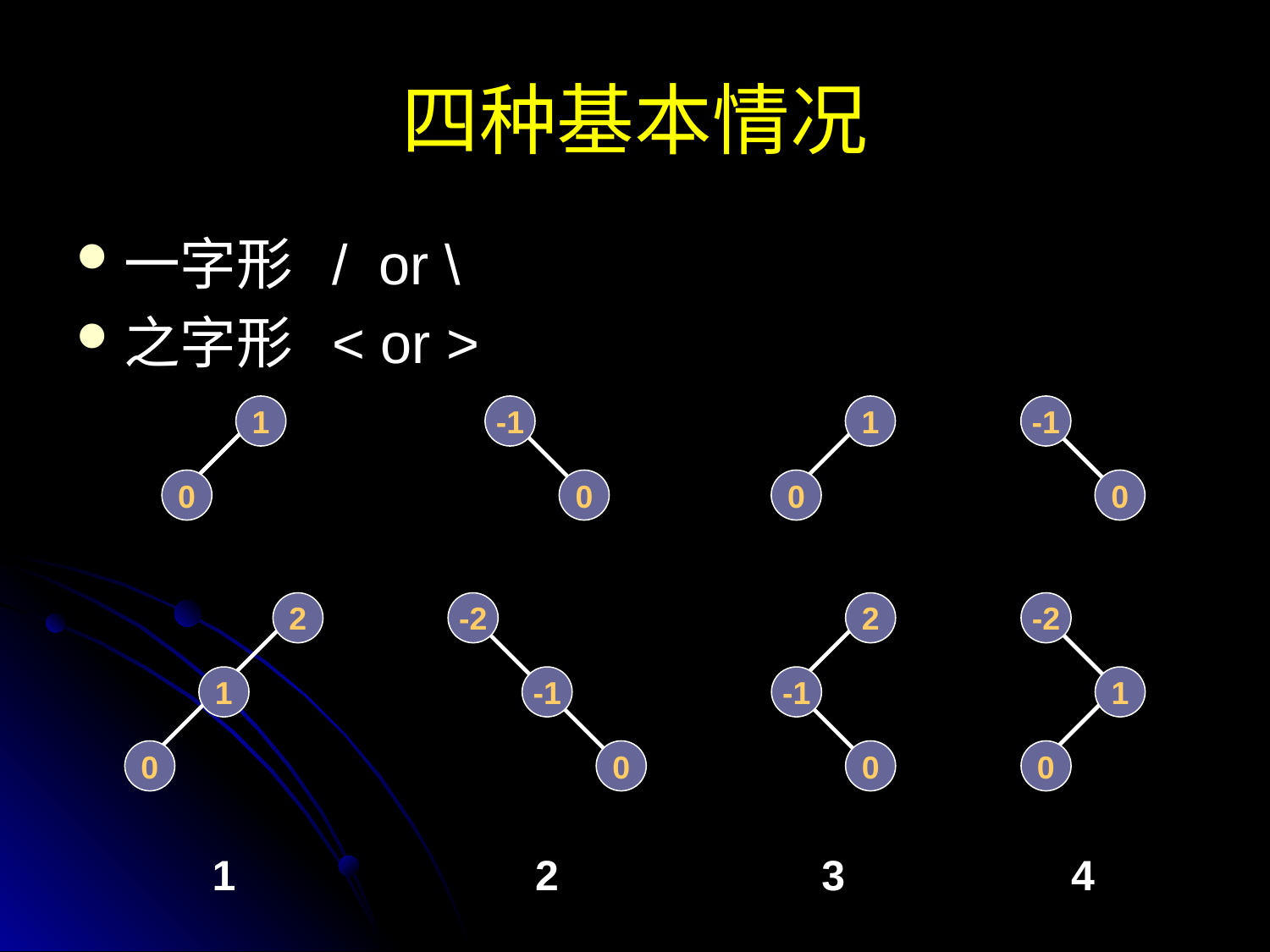

# 四种基本情况
一字形  /  or \
之字形  < or >
1

0
2

1
0
1
-1

0
-2

-1
0
2
1

0

2

-1

0
3
-1

0
-2

1

0
4